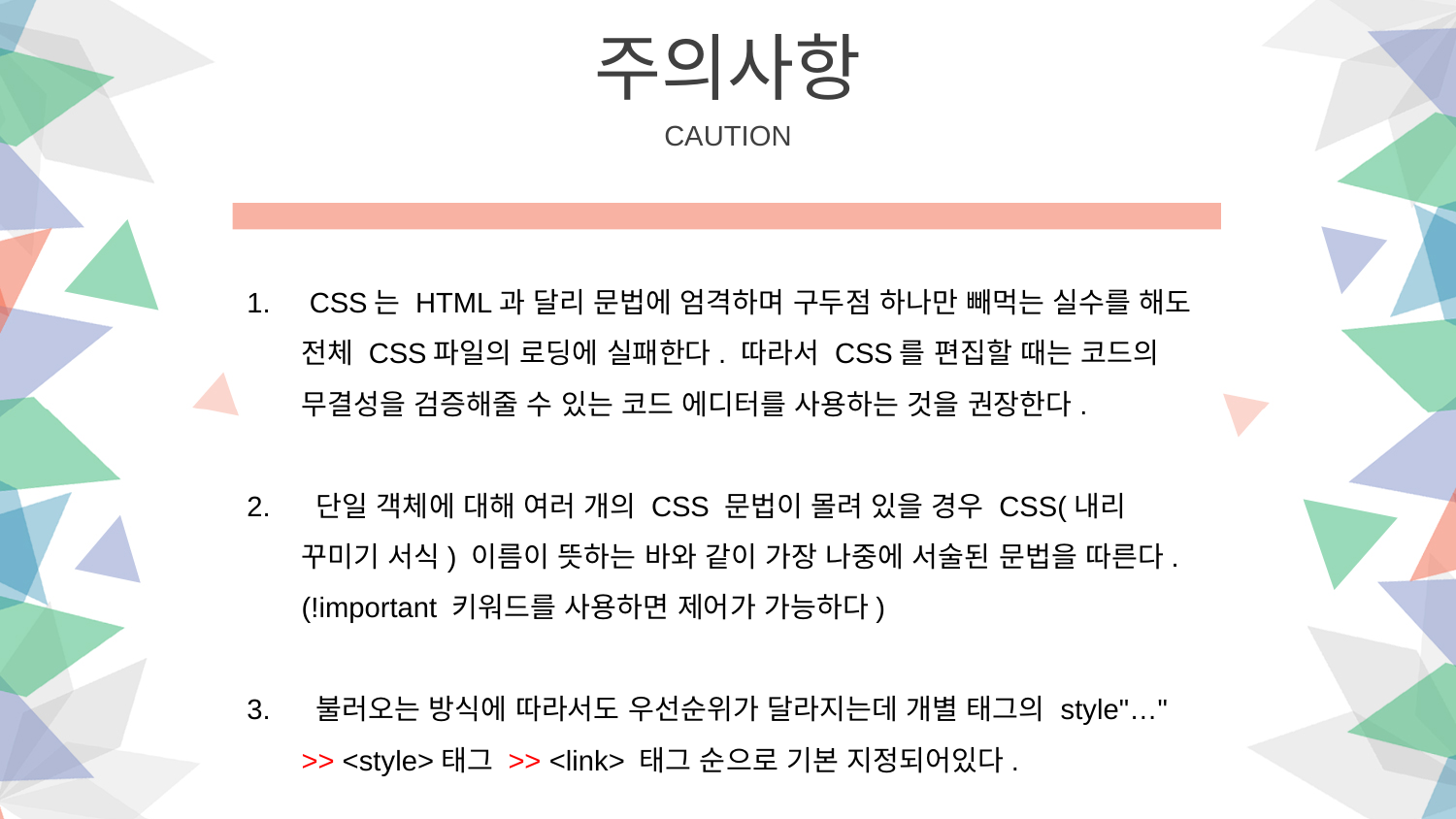

주의사항
CAUTION

 CSS는 HTML과 달리 문법에 엄격하며 구두점 하나만 빼먹는 실수를 해도 전체 CSS파일의 로딩에 실패한다. 따라서 CSS를 편집할 때는 코드의 무결성을 검증해줄 수 있는 코드 에디터를 사용하는 것을 권장한다.

 단일 객체에 대해 여러 개의 CSS 문법이 몰려 있을 경우 CSS(내리 꾸미기 서식) 이름이 뜻하는 바와 같이 가장 나중에 서술된 문법을 따른다. (!important 키워드를 사용하면 제어가 가능하다)

 불러오는 방식에 따라서도 우선순위가 달라지는데 개별 태그의 style"…"  >> <style>태그 >> <link> 태그 순으로 기본 지정되어있다.